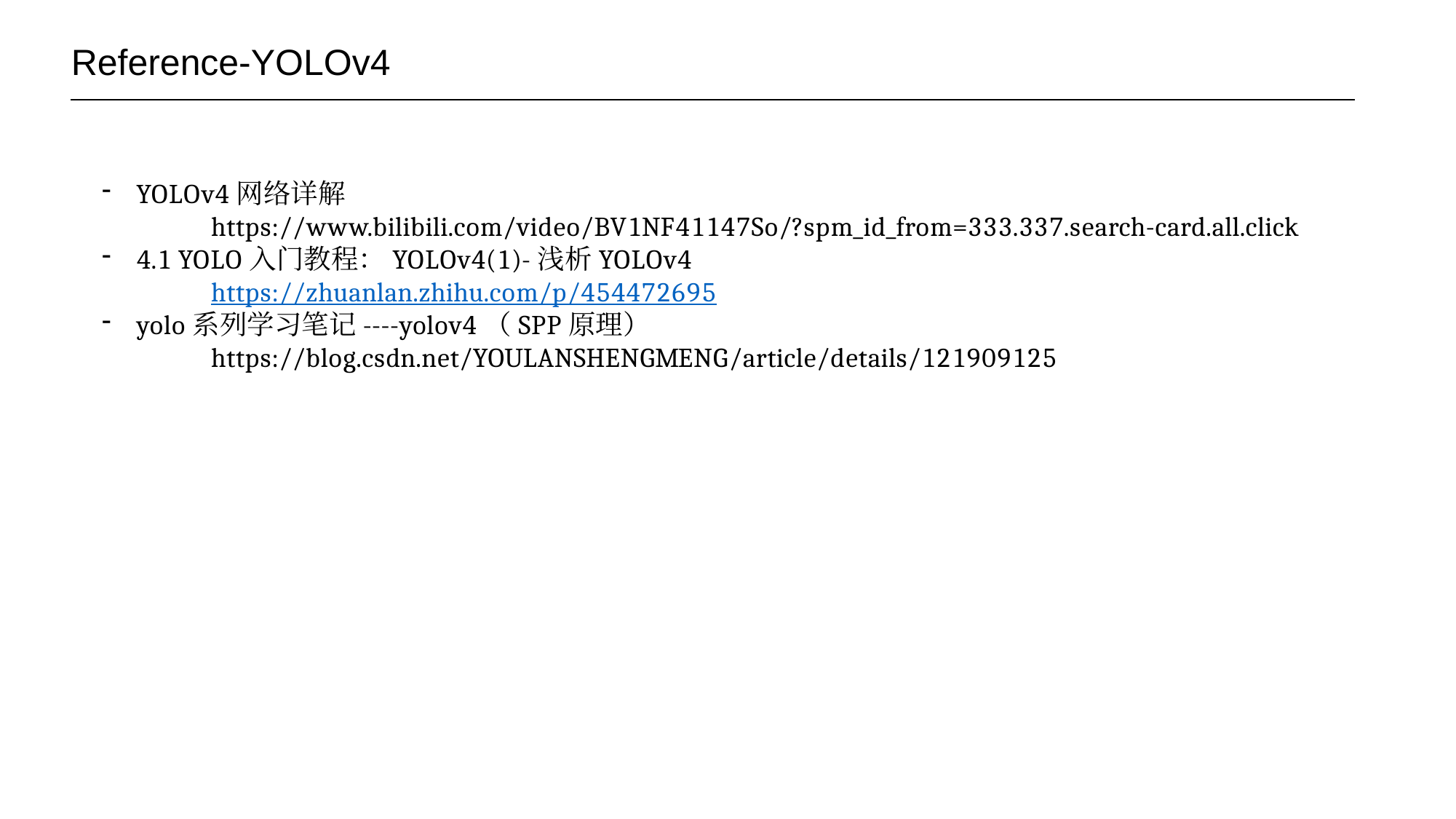

# Reference-YOLOv4
YOLOv4网络详解
	https://www.bilibili.com/video/BV1NF41147So/?spm_id_from=333.337.search-card.all.click
4.1 YOLO入门教程：YOLOv4(1)-浅析YOLOv4
	https://zhuanlan.zhihu.com/p/454472695
yolo系列学习笔记----yolov4（SPP原理）
	https://blog.csdn.net/YOULANSHENGMENG/article/details/121909125